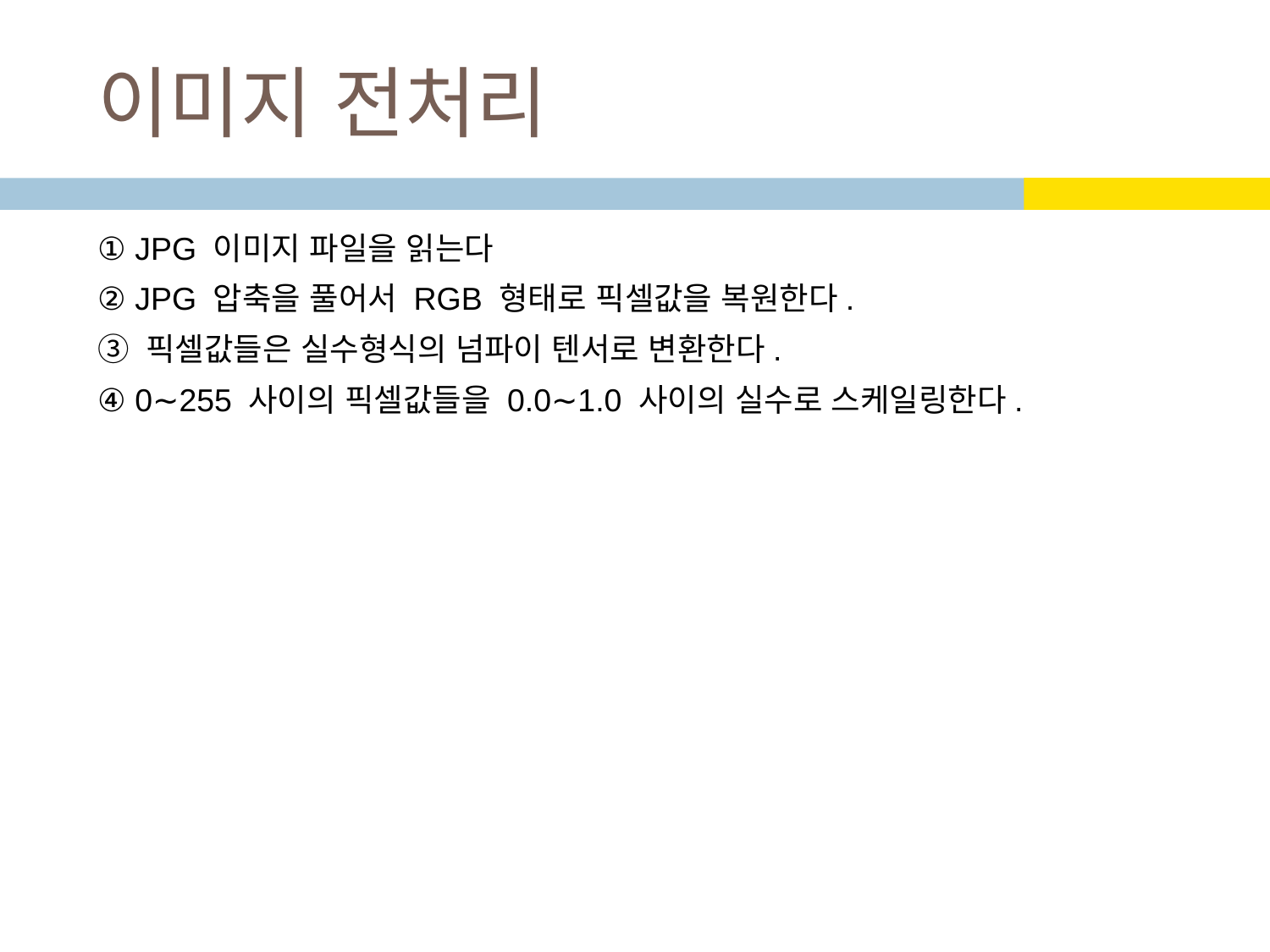

# 이미지 전처리
① JPG 이미지 파일을 읽는다
② JPG 압축을 풀어서 RGB 형태로 픽셀값을 복원한다.
③ 픽셀값들은 실수형식의 넘파이 텐서로 변환한다.
④ 0∼255 사이의 픽셀값들을 0.0∼1.0 사이의 실수로 스케일링한다.